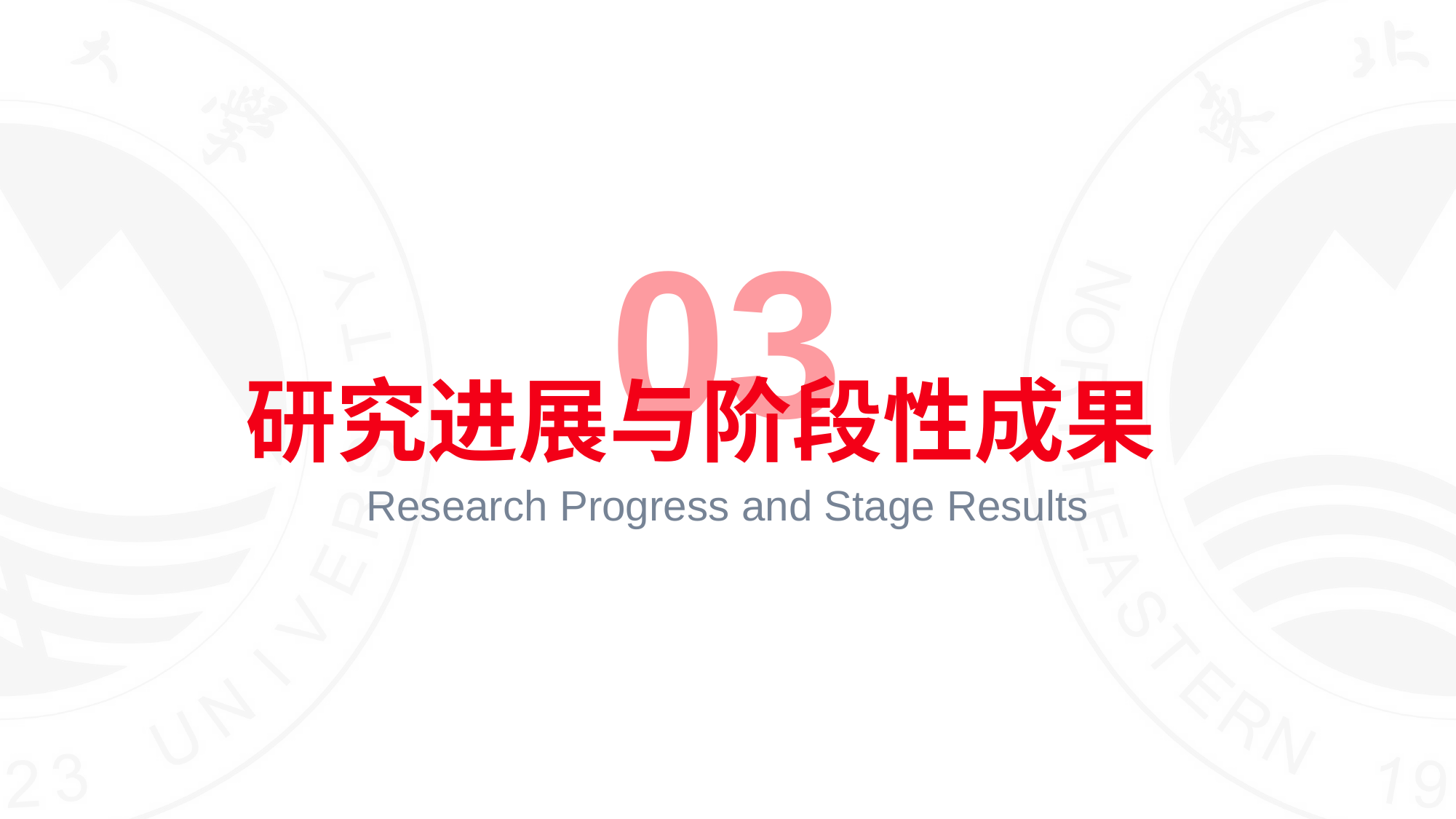

03
研究进展与阶段性成果
Research Progress and Stage Results